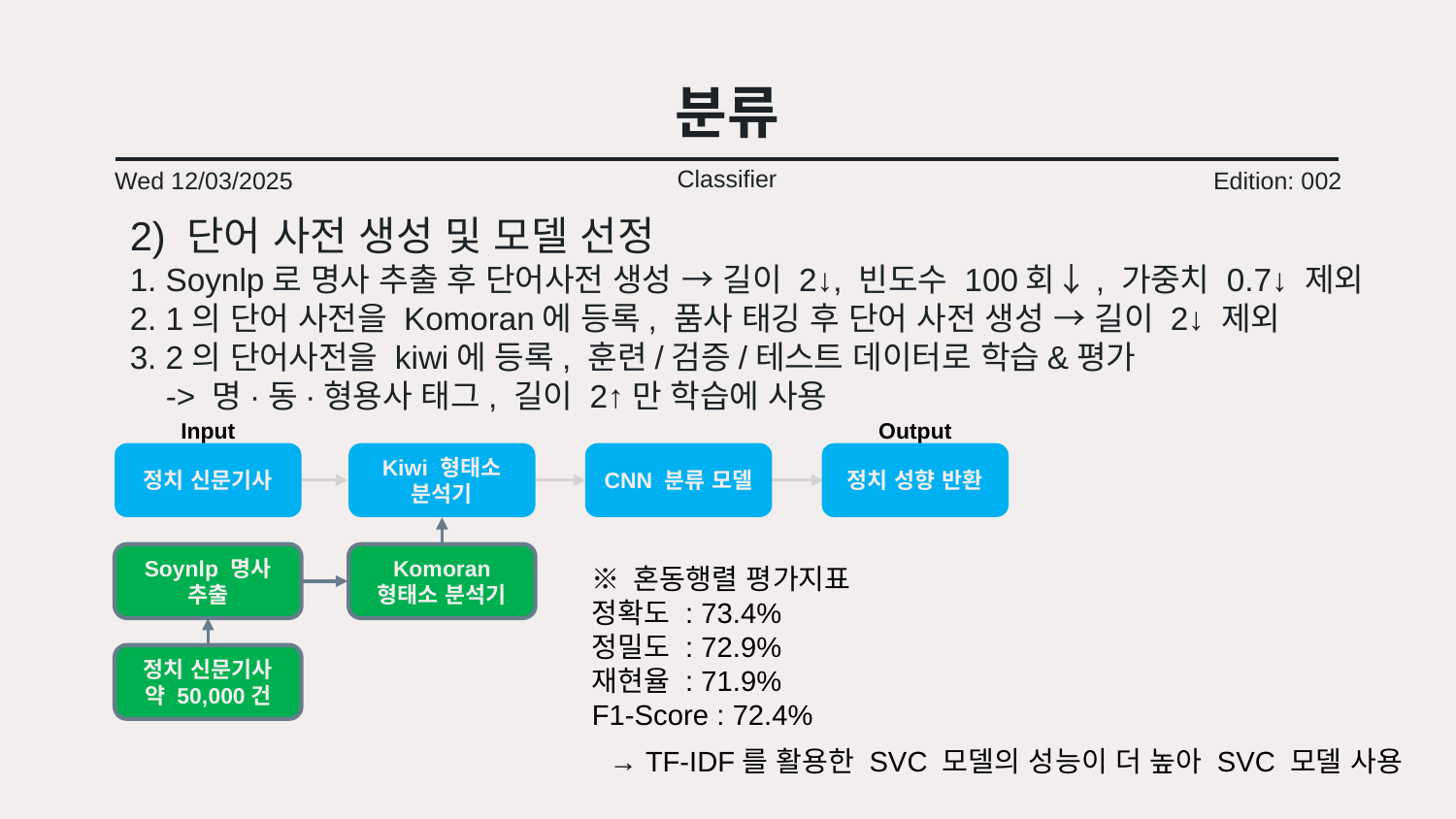

# 분류
Classifier
Wed 12/03/2025
Edition: 002
2) 단어 사전 생성 및 모델 선정
1. Soynlp로 명사 추출 후 단어사전 생성 → 길이 2↓, 빈도수 100회↓, 가중치 0.7↓ 제외
2. 1의 단어 사전을 Komoran에 등록, 품사 태깅 후 단어 사전 생성 → 길이 2↓ 제외
3. 2의 단어사전을 kiwi에 등록, 훈련/검증/테스트 데이터로 학습&평가
    -> 명·동·형용사 태그, 길이 2↑만 학습에 사용
Input
Output
정치 신문기사
Kiwi 형태소 분석기
CNN 분류 모델
정치 성향 반환
Soynlp 명사 추출
Komoran
형태소 분석기
정치 신문기사
약 50,000건
※ 혼동행렬 평가지표
정확도 : 73.4%
정밀도 : 72.9%
재현율 : 71.9%
F1-Score : 72.4%
→ TF-IDF를 활용한 SVC 모델의 성능이 더 높아 SVC 모델 사용